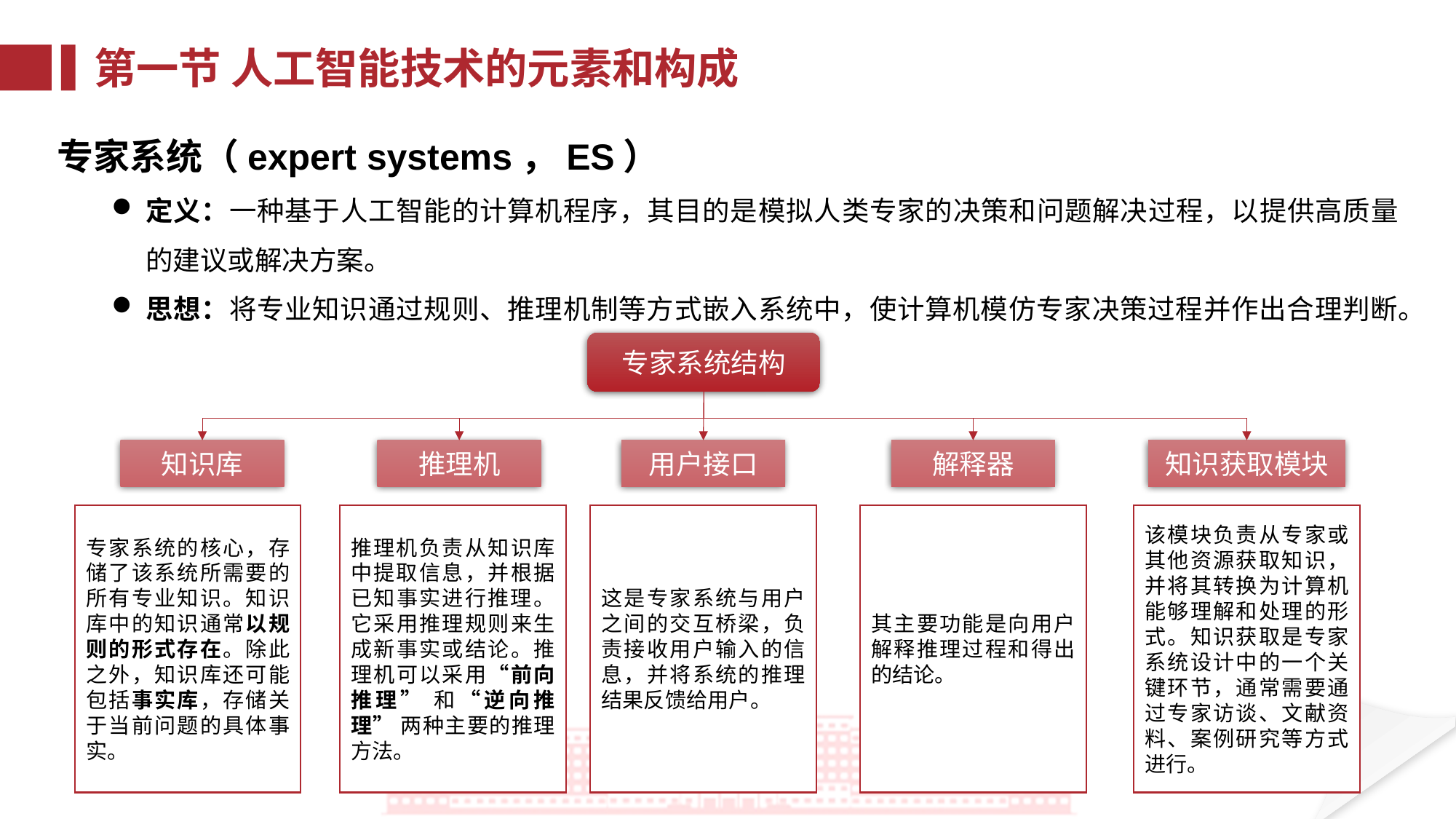

第一节 人工智能技术的元素和构成
专家系统（expert systems，ES）
定义：一种基于人工智能的计算机程序，其目的是模拟人类专家的决策和问题解决过程，以提供高质量的建议或解决方案。
思想：将专业知识通过规则、推理机制等方式嵌入系统中，使计算机模仿专家决策过程并作出合理判断。
专家系统结构
知识库
推理机
用户接口
解释器
知识获取模块
专家系统的核心，存储了该系统所需要的所有专业知识。知识库中的知识通常以规则的形式存在。除此之外，知识库还可能包括事实库，存储关于当前问题的具体事实。
推理机负责从知识库中提取信息，并根据已知事实进行推理。它采用推理规则来生成新事实或结论。推理机可以采用“前向推理” 和“逆向推理” 两种主要的推理方法。
这是专家系统与用户之间的交互桥梁，负责接收用户输入的信息，并将系统的推理结果反馈给用户。
其主要功能是向用户解释推理过程和得出的结论。
该模块负责从专家或其他资源获取知识，并将其转换为计算机能够理解和处理的形式。知识获取是专家系统设计中的一个关键环节，通常需要通过专家访谈、文献资料、案例研究等方式进行。